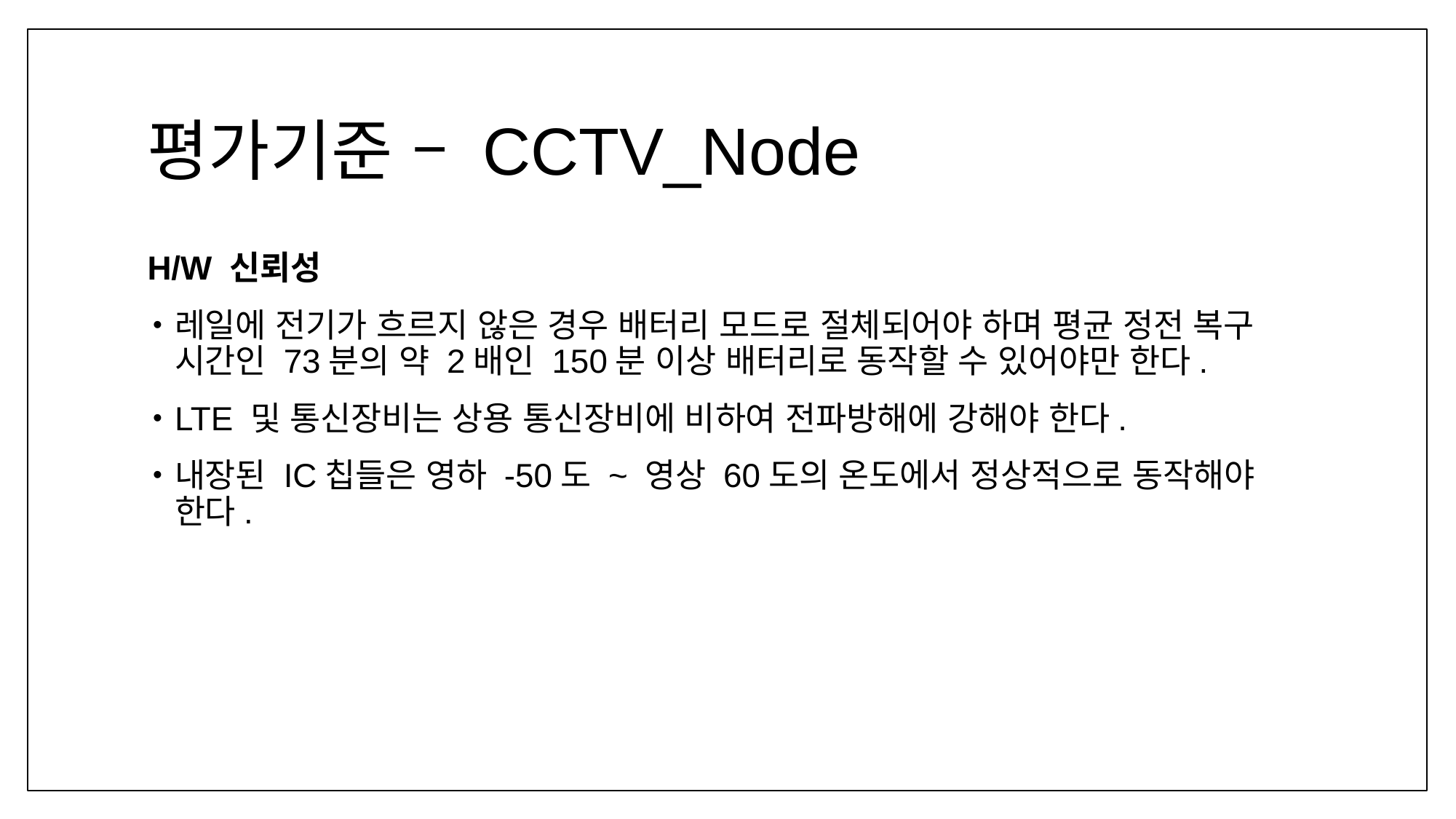

# 평가기준 – CCTV_Node
H/W 신뢰성
레일에 전기가 흐르지 않은 경우 배터리 모드로 절체되어야 하며 평균 정전 복구 시간인 73분의 약 2배인 150분 이상 배터리로 동작할 수 있어야만 한다.
LTE 및 통신장비는 상용 통신장비에 비하여 전파방해에 강해야 한다.
내장된 IC칩들은 영하 -50도 ~ 영상 60도의 온도에서 정상적으로 동작해야 한다.